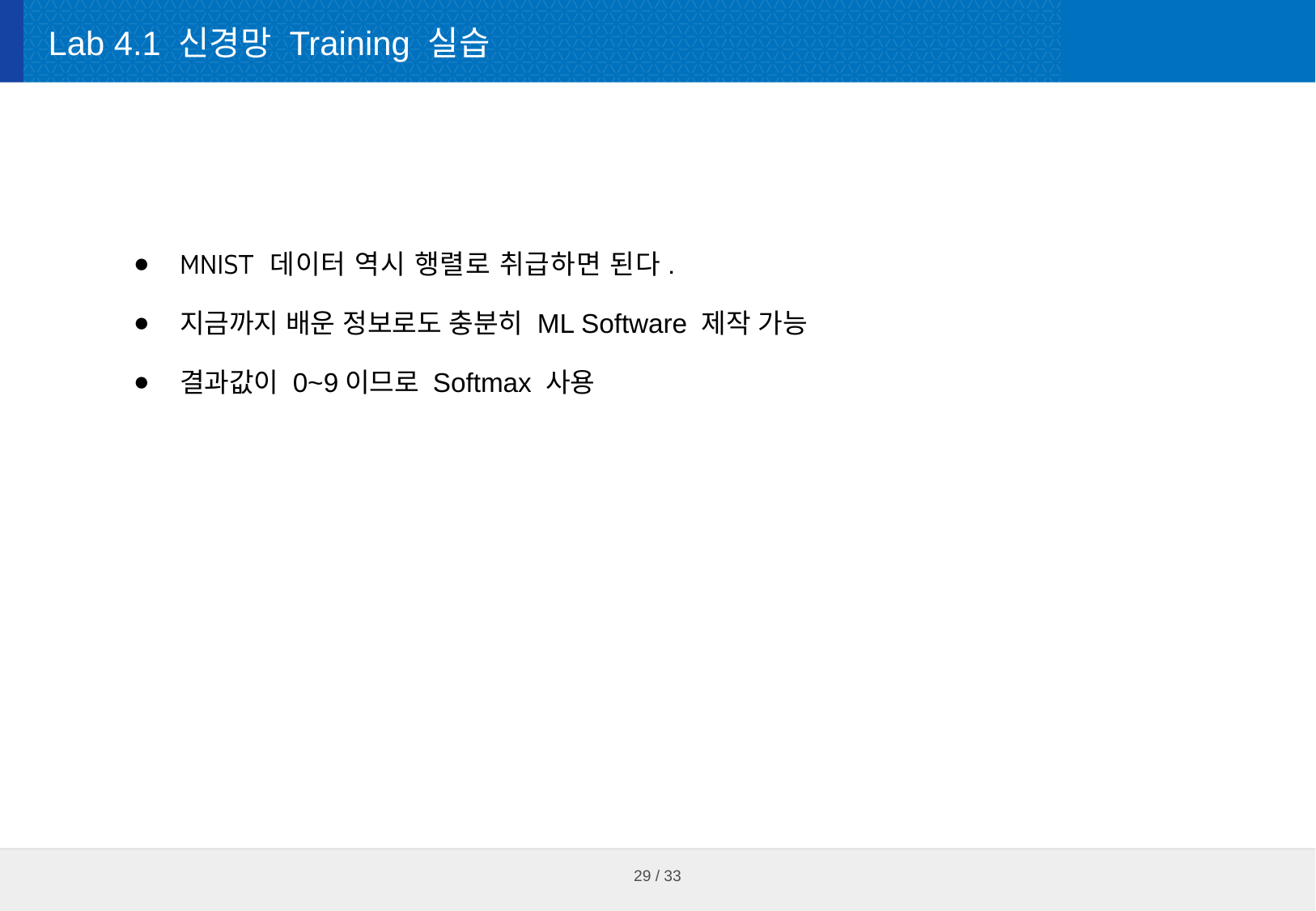

# Lab 4.1 신경망 Training 실습
MNIST 데이터 역시 행렬로 취급하면 된다.
지금까지 배운 정보로도 충분히 ML Software 제작 가능
결과값이 0~9이므로 Softmax 사용